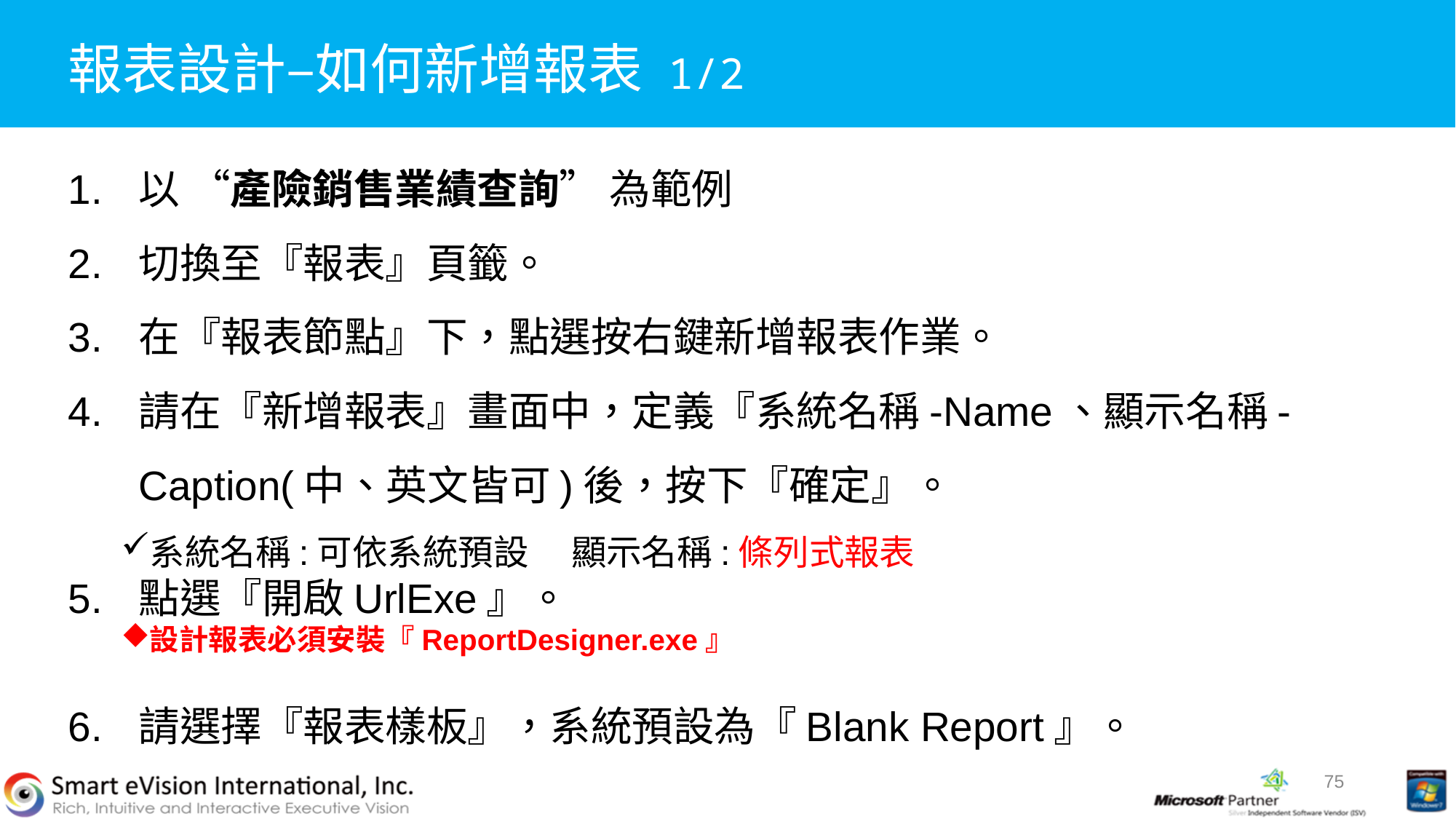

# 報表設計–如何新增報表 1/2
以 “產險銷售業績查詢” 為範例
切換至『報表』頁籤。
在『報表節點』下，點選按右鍵新增報表作業。
請在『新增報表』畫面中，定義『系統名稱-Name、顯示名稱-Caption(中、英文皆可)後，按下『確定』。
系統名稱:可依系統預設 	顯示名稱:條列式報表
點選『開啟UrlExe』。
設計報表必須安裝『ReportDesigner.exe』
請選擇『報表樣板』，系統預設為『Blank Report』。
75